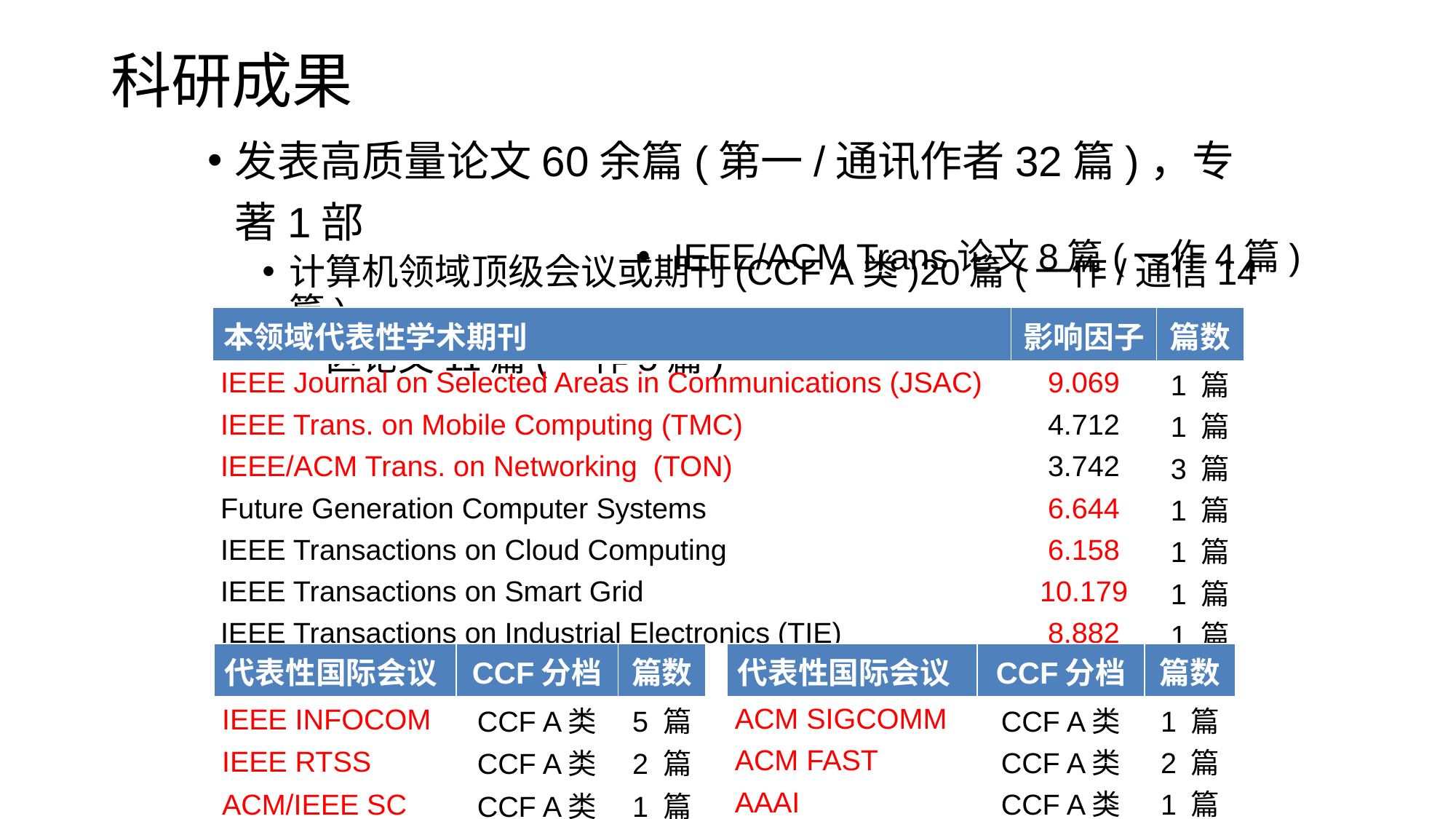

# 科研成果
发表高质量论文60余篇(第一/通讯作者32篇)，专著1部
计算机领域顶级会议或期刊(CCF A类)20篇(一作/通信14篇)
一区论文11篇(一作5篇)

 IEEE/ACM Trans论文8篇(一作4篇)
| 本领域代表性学术期刊 | 影响因子 | 篇数 |
| --- | --- | --- |
| IEEE Journal on Selected Areas in Communications (JSAC) | 9.069 | 1 篇 |
| IEEE Trans. on Mobile Computing (TMC) | 4.712 | 1 篇 |
| IEEE/ACM Trans. on Networking (TON) | 3.742 | 3 篇 |
| Future Generation Computer Systems | 6.644 | 1 篇 |
| IEEE Transactions on Cloud Computing | 6.158 | 1 篇 |
| IEEE Transactions on Smart Grid | 10.179 | 1 篇 |
| IEEE Transactions on Industrial Electronics (TIE) | 8.882 | 1 篇 |
| 代表性国际会议 | CCF分档 | 篇数 |
| --- | --- | --- |
| ACM SIGCOMM | CCF A类 | 1 篇 |
| ACM FAST | CCF A类 | 2 篇 |
| AAAI | CCF A类 | 1 篇 |
| 代表性国际会议 | CCF分档 | 篇数 |
| --- | --- | --- |
| IEEE INFOCOM | CCF A类 | 5 篇 |
| IEEE RTSS | CCF A类 | 2 篇 |
| ACM/IEEE SC | CCF A类 | 1 篇 |